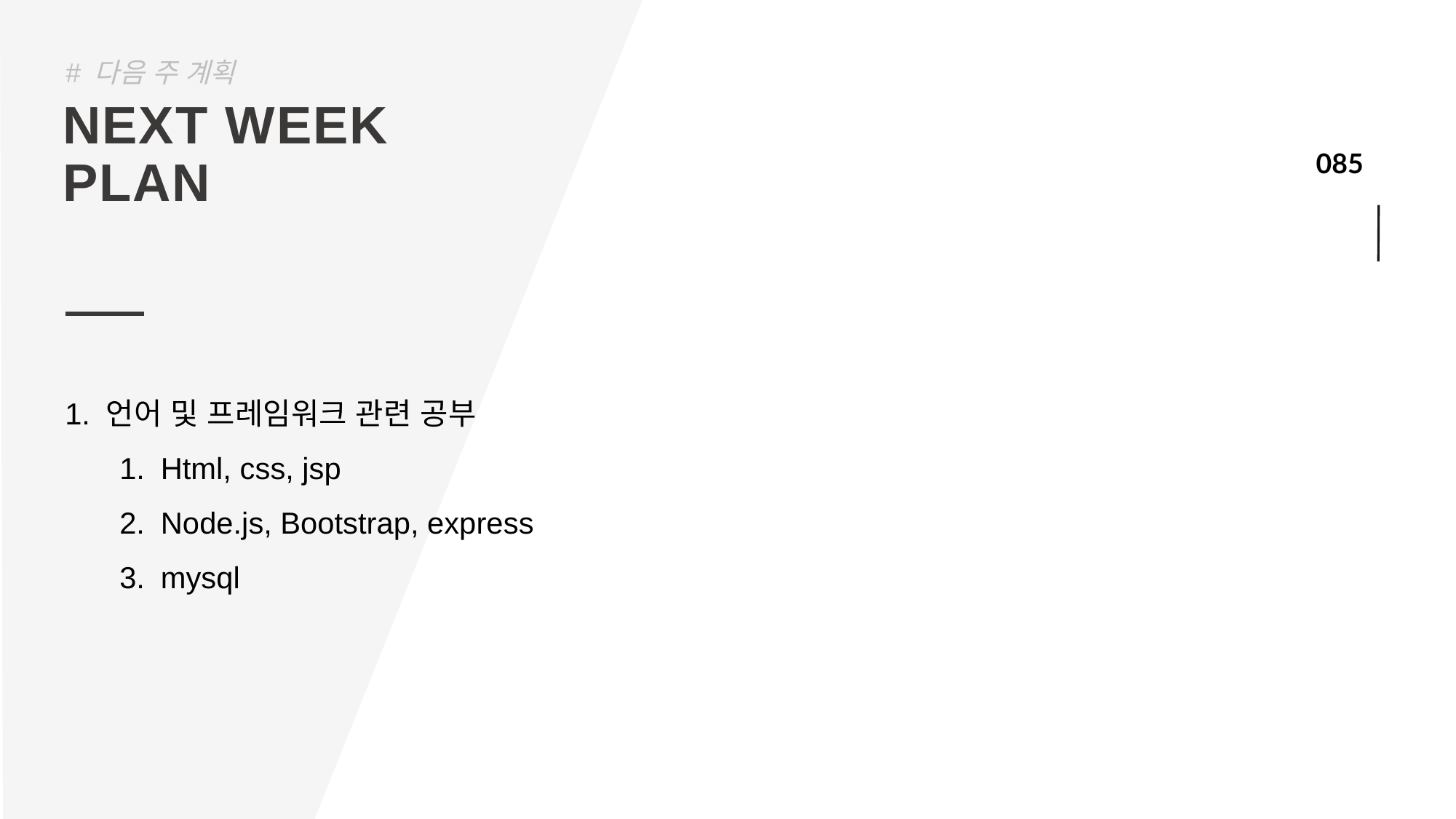

# 다음 주 계획
NEXT WEEK
PLAN
언어 및 프레임워크 관련 공부
Html, css, jsp
Node.js, Bootstrap, express
mysql